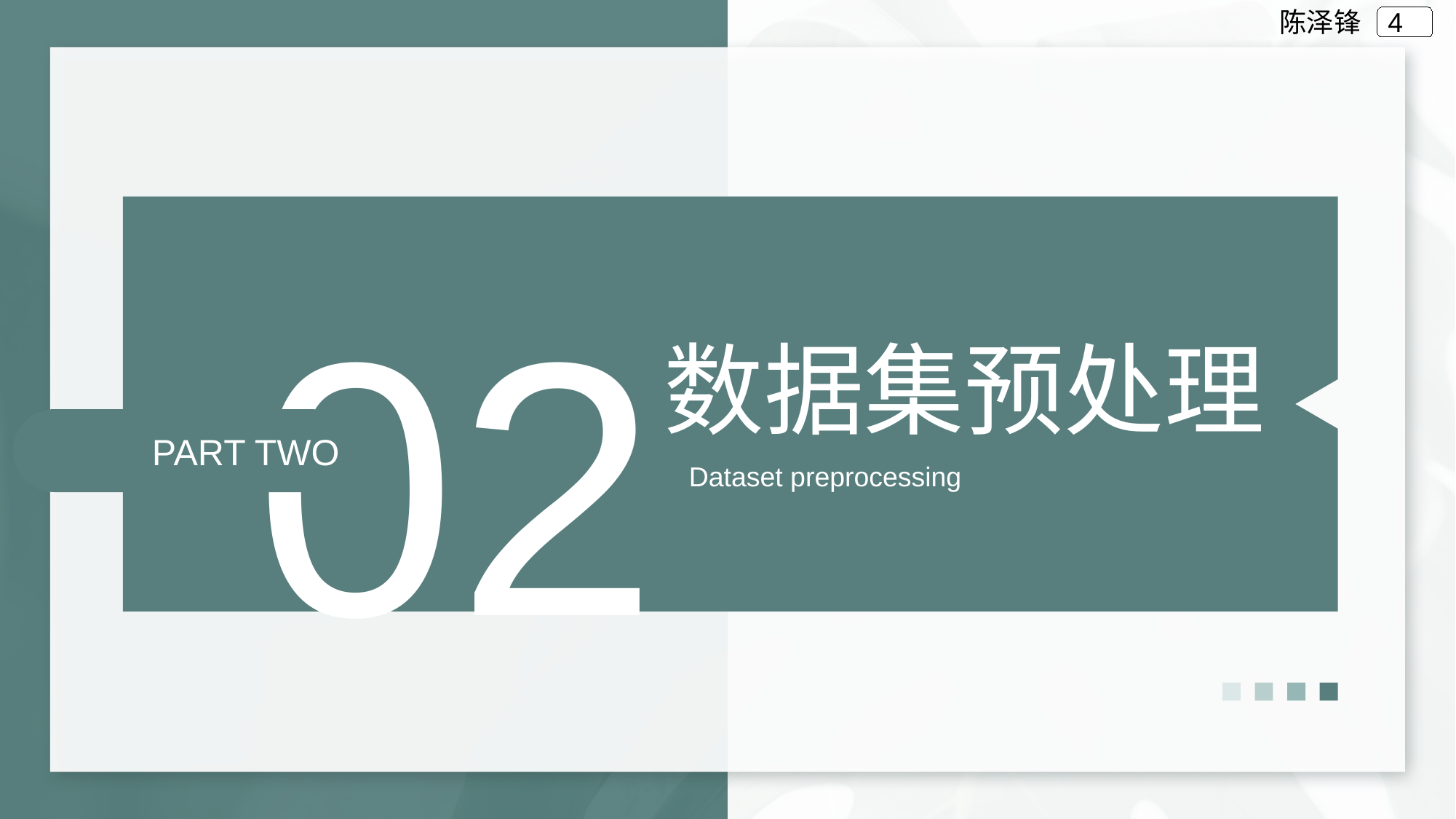

陈泽锋
02
数据集预处理
Dataset preprocessing

PART TWO